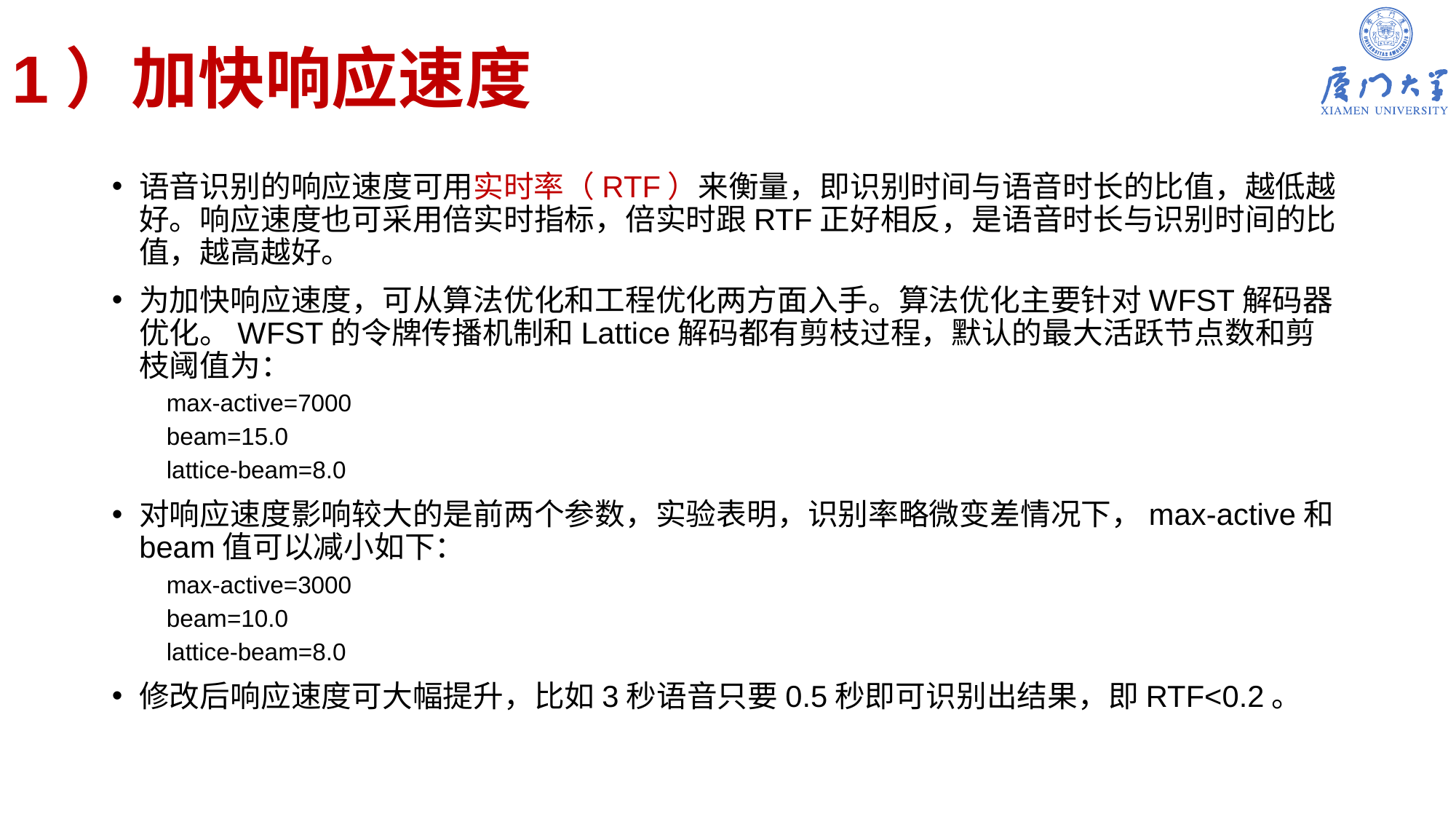

# 1）加快响应速度
语音识别的响应速度可用实时率（RTF）来衡量，即识别时间与语音时长的比值，越低越好。响应速度也可采用倍实时指标，倍实时跟RTF正好相反，是语音时长与识别时间的比值，越高越好。
为加快响应速度，可从算法优化和工程优化两方面入手。算法优化主要针对WFST解码器优化。WFST的令牌传播机制和Lattice解码都有剪枝过程，默认的最大活跃节点数和剪枝阈值为：
max-active=7000
beam=15.0
lattice-beam=8.0
对响应速度影响较大的是前两个参数，实验表明，识别率略微变差情况下，max-active和beam值可以减小如下：
max-active=3000
beam=10.0
lattice-beam=8.0
修改后响应速度可大幅提升，比如3秒语音只要0.5秒即可识别出结果，即RTF<0.2。